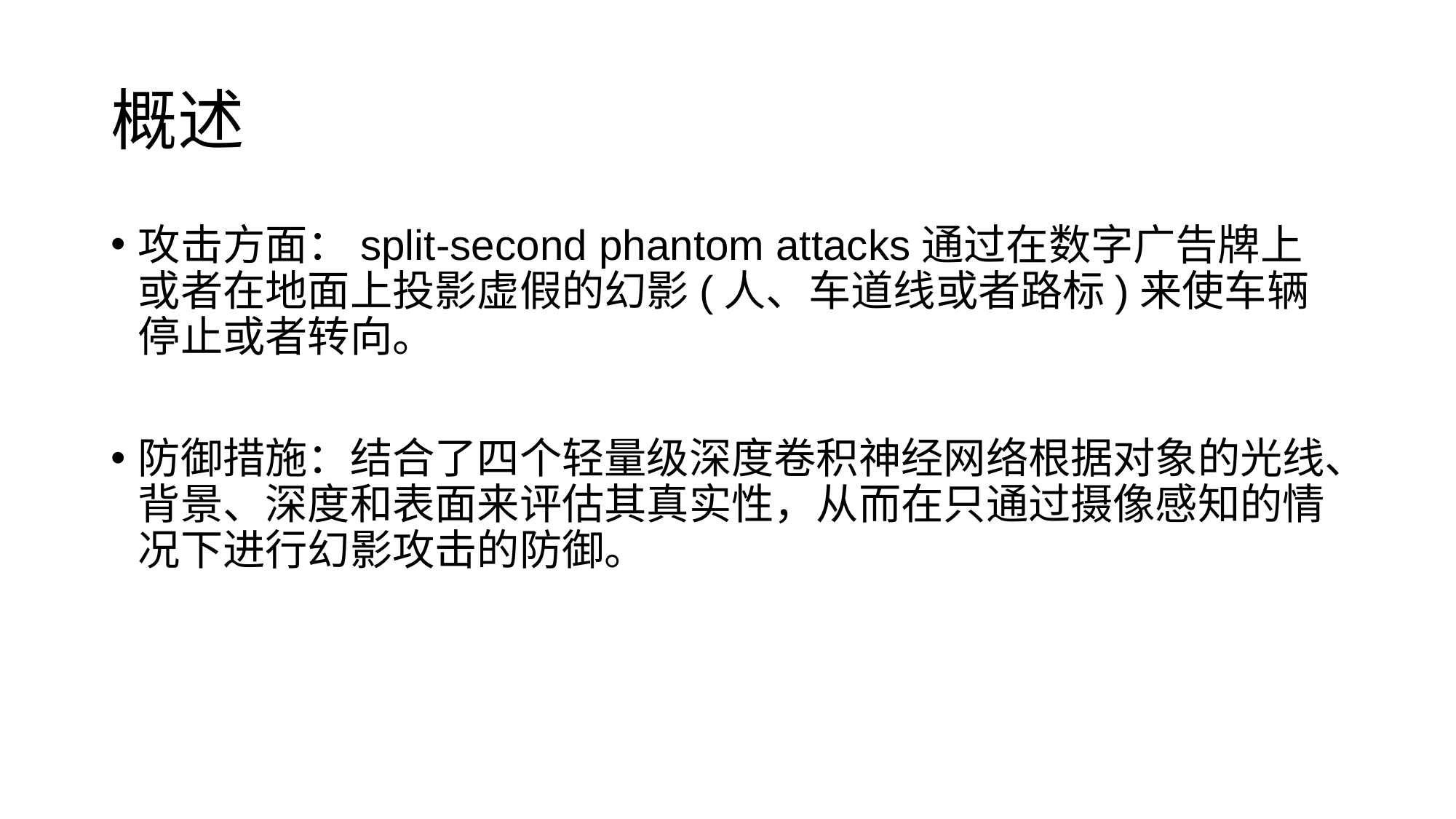

# 概述
攻击方面：split-second phantom attacks通过在数字广告牌上或者在地面上投影虚假的幻影(人、车道线或者路标)来使车辆停止或者转向。

防御措施：结合了四个轻量级深度卷积神经网络根据对象的光线、背景、深度和表面来评估其真实性，从而在只通过摄像感知的情况下进行幻影攻击的防御。